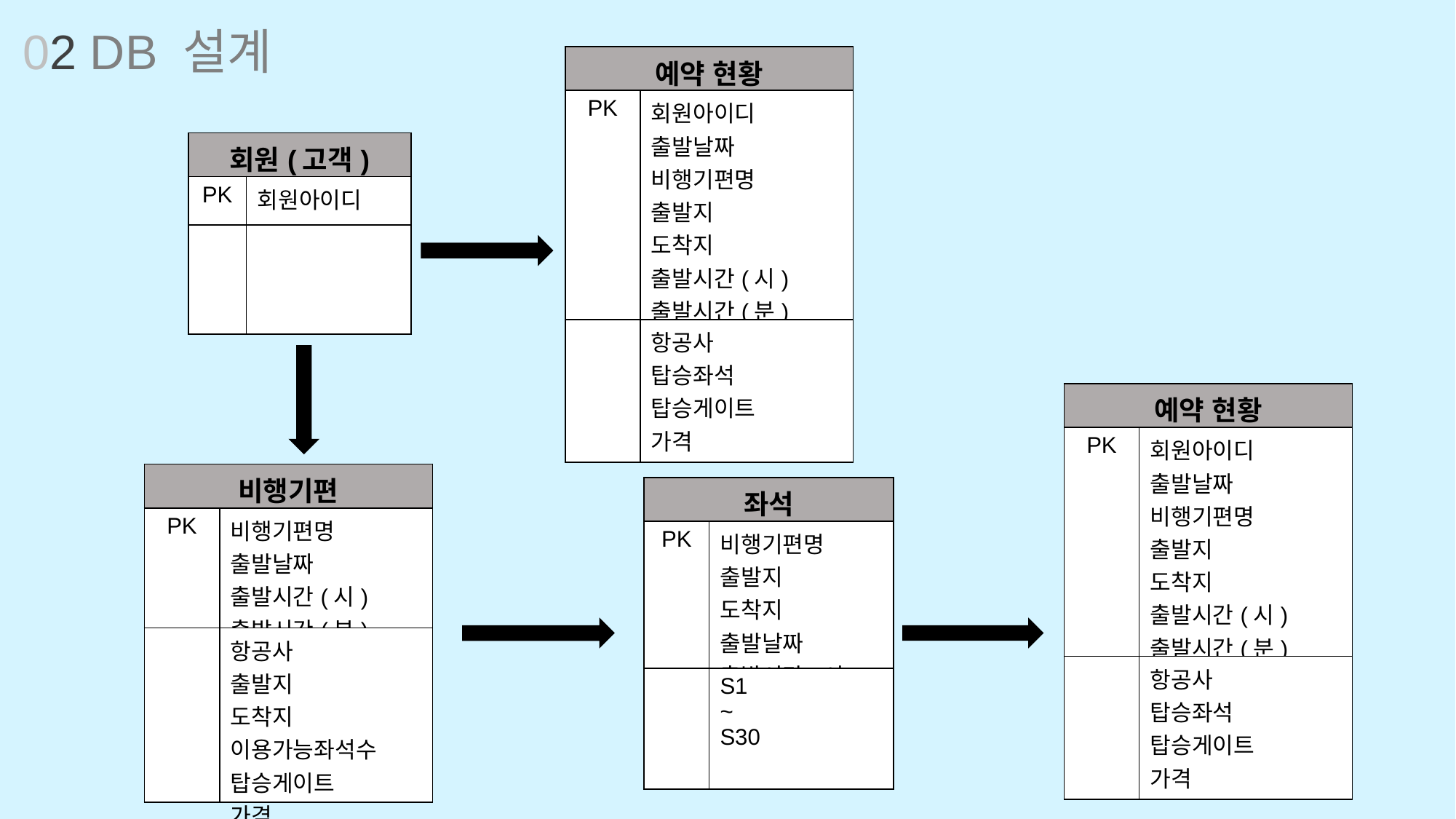

02 DB 설계
| 예약 현황 |  |
| --- | --- |
| PK | 회원아이디 출발날짜 비행기편명 출발지 도착지 출발시간(시) 출발시간(분) |
|  | 항공사 탑승좌석 탑승게이트 가격 |
| 회원(고객) |  |
| --- | --- |
| PK | 회원아이디 |
|  |  |

| 예약 현황 |  |
| --- | --- |
| PK | 회원아이디 출발날짜 비행기편명 출발지 도착지 출발시간(시) 출발시간(분) |
|  | 항공사 탑승좌석 탑승게이트 가격 |

| 비행기편 |  |
| --- | --- |
| PK | 비행기편명 출발날짜 출발시간(시) 출발시간(분) |
|  | 항공사 출발지 도착지 이용가능좌석수 탑승게이트 가격 |
| 좌석 |  |
| --- | --- |
| PK | 비행기편명 출발지 도착지 출발날짜 출발시간(시) |
|  | S1 ~ S30 |